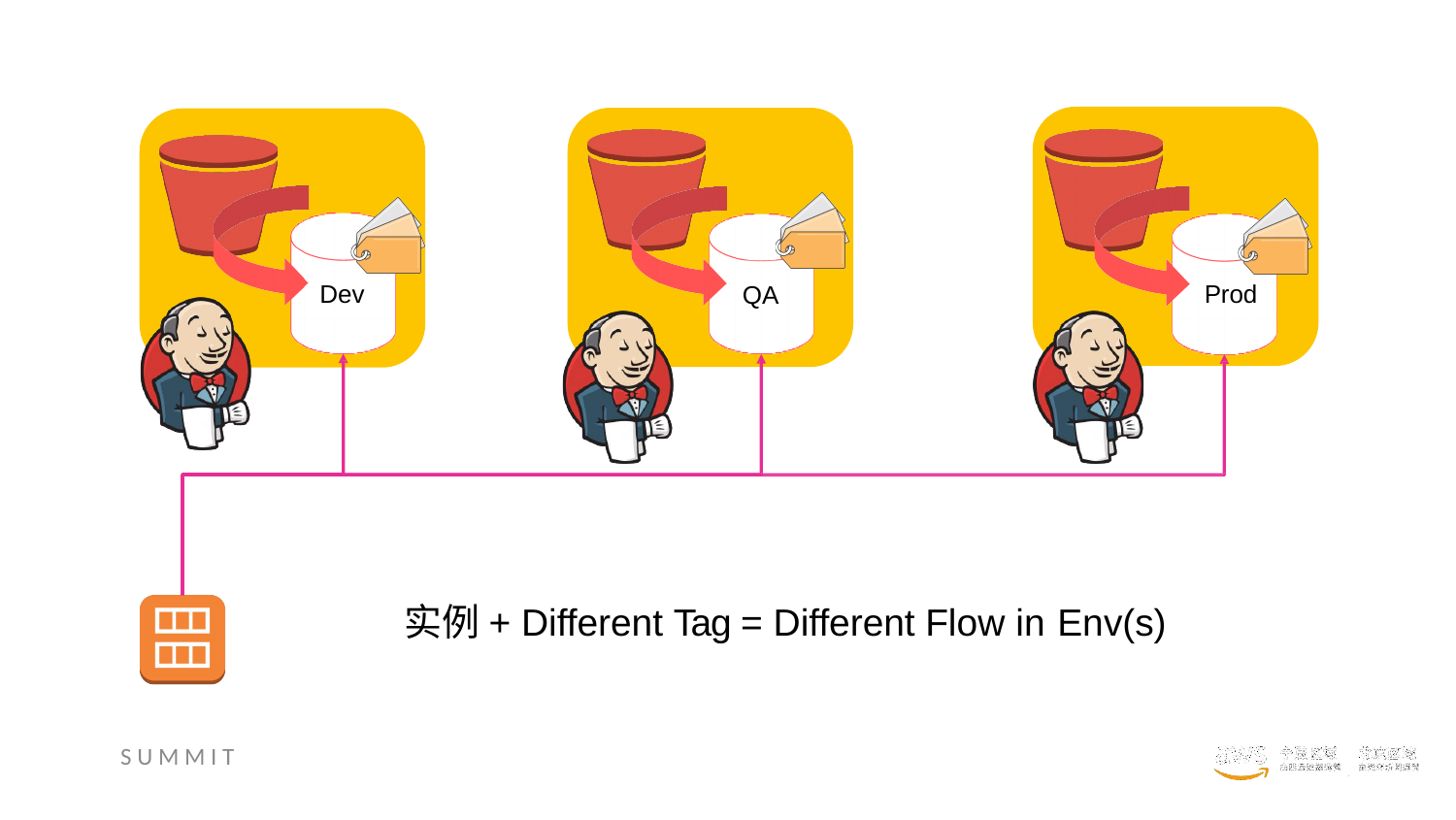

Prod
Dev
QA

One实例+ Different Tag = Different Flow in Env(s)
S U M M I T